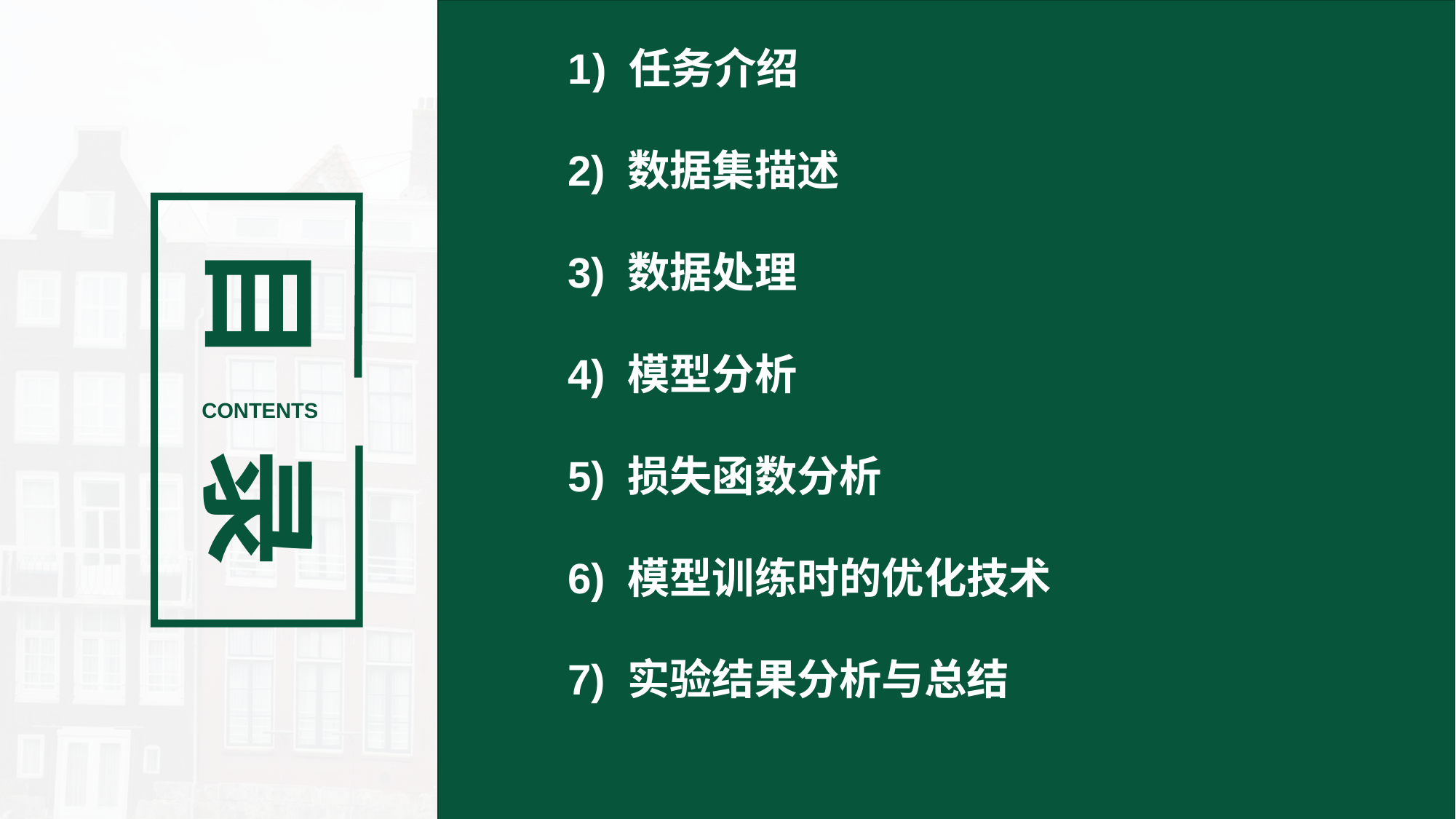

任务介绍

2) 数据集描述

3) 数据处理

4) 模型分析

5) 损失函数分析

6) 模型训练时的优化技术

7) 实验结果分析与总结

目   录
CONTENTS